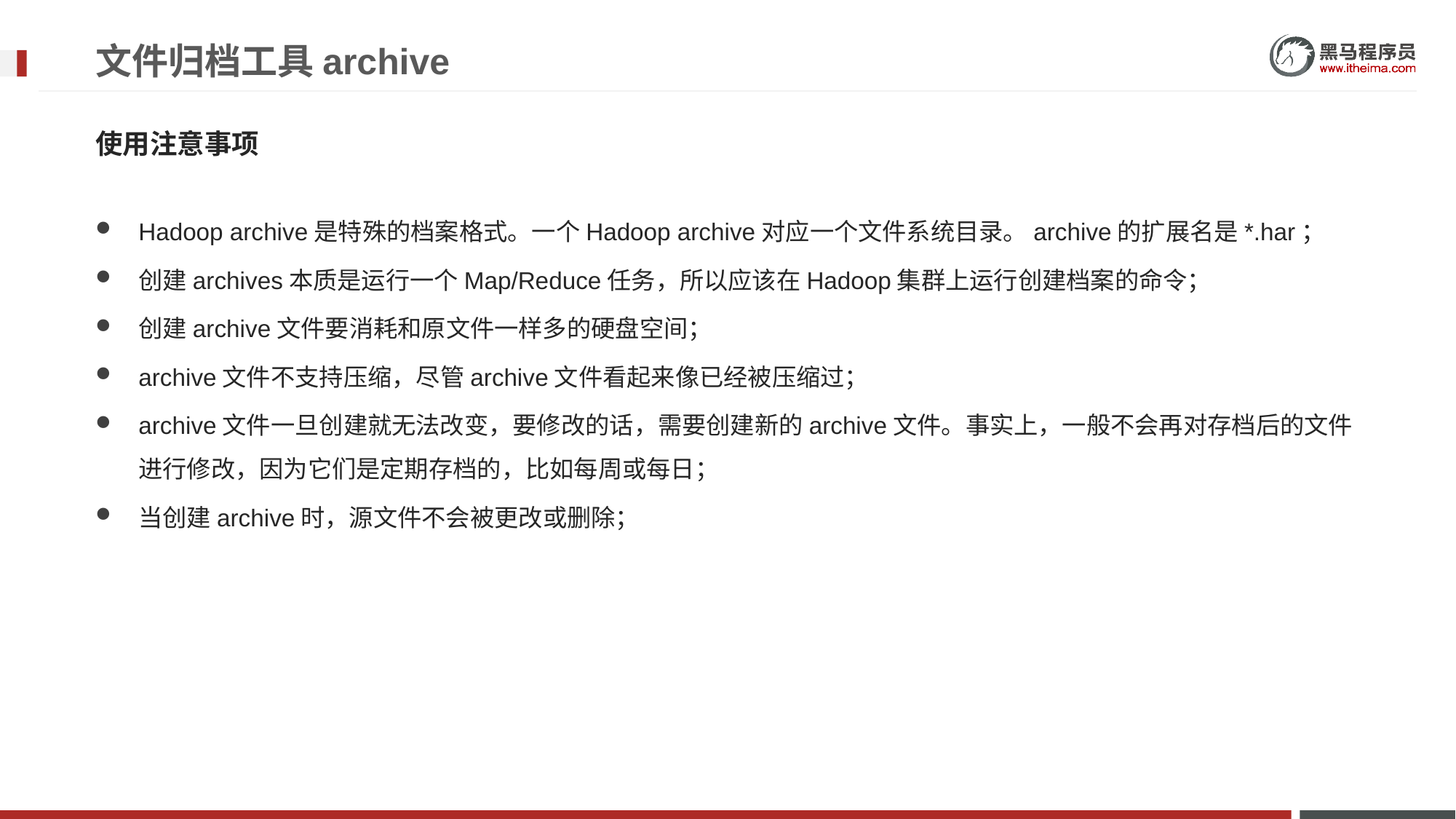

# 文件归档工具archive
使用注意事项
Hadoop archive是特殊的档案格式。一个Hadoop archive对应一个文件系统目录。archive的扩展名是*.har；
创建archives本质是运行一个Map/Reduce任务，所以应该在Hadoop集群上运行创建档案的命令；
创建archive文件要消耗和原文件一样多的硬盘空间；
archive文件不支持压缩，尽管archive文件看起来像已经被压缩过；
archive文件一旦创建就无法改变，要修改的话，需要创建新的archive文件。事实上，一般不会再对存档后的文件进行修改，因为它们是定期存档的，比如每周或每日；
当创建archive时，源文件不会被更改或删除；